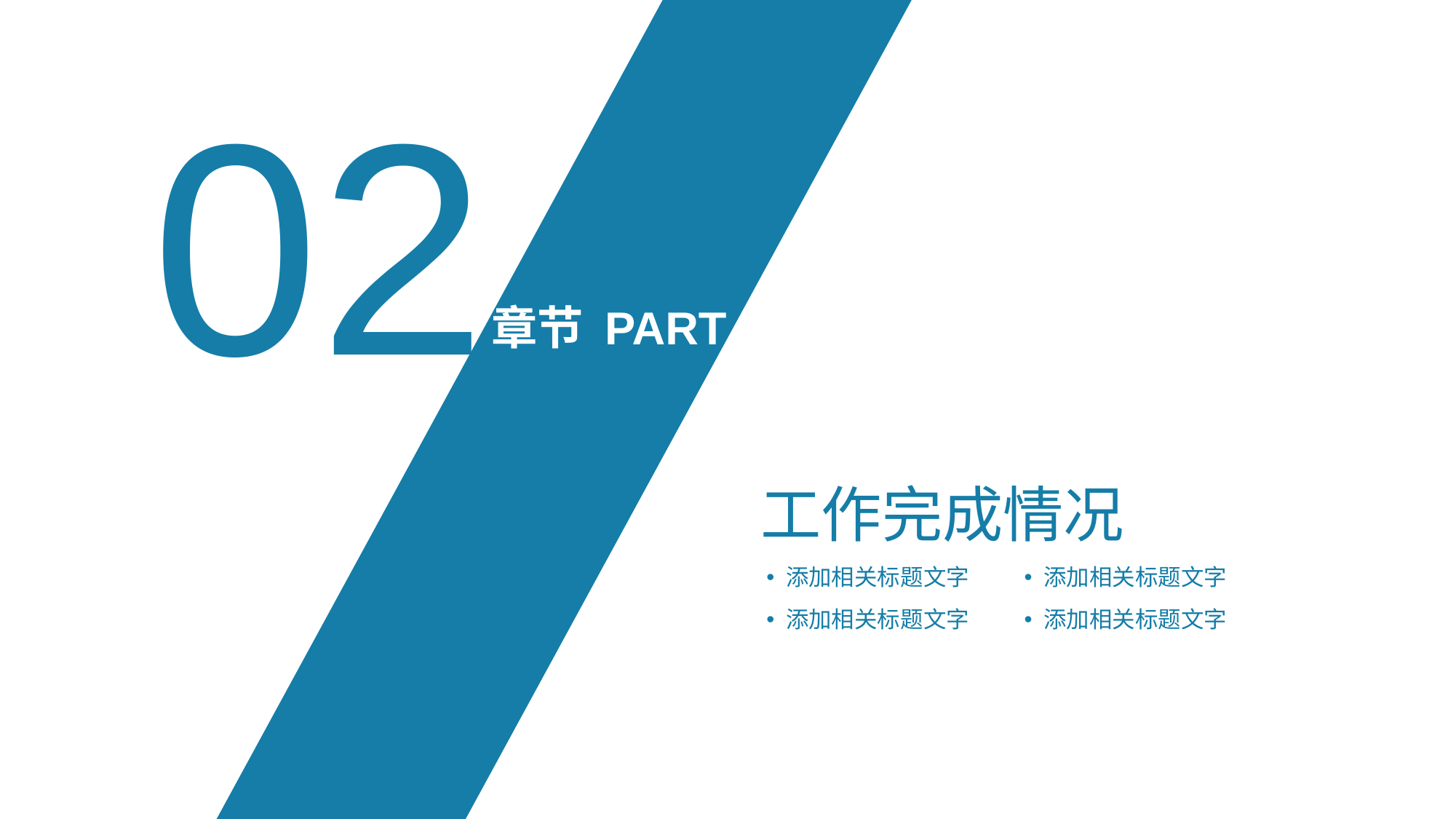

02
章节 PART
工作完成情况
添加相关标题文字
添加相关标题文字
添加相关标题文字
添加相关标题文字